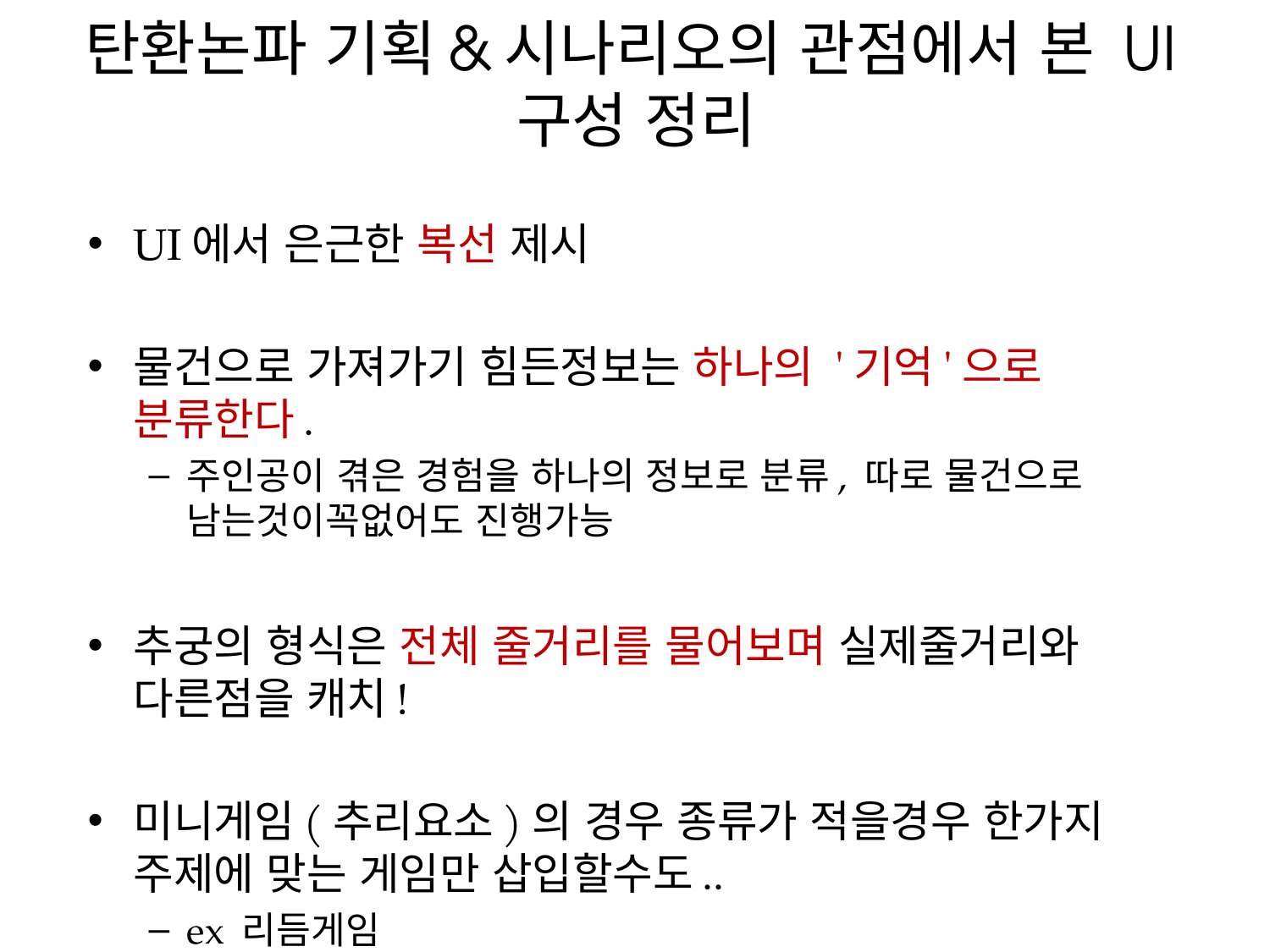

# 탄환논파 기획&시나리오의 관점에서 본 UI구성 정리

UI에서 은근한 복선 제시

물건으로 가져가기 힘든정보는 하나의 '기억'으로 분류한다.
주인공이 겪은 경험을 하나의 정보로 분류, 따로 물건으로 남는것이꼭없어도 진행가능

추궁의 형식은 전체 줄거리를 물어보며 실제줄거리와 다른점을 캐치!

미니게임(추리요소)의 경우 종류가 적을경우 한가지 주제에 맞는 게임만 삽입할수도..
ex 리듬게임